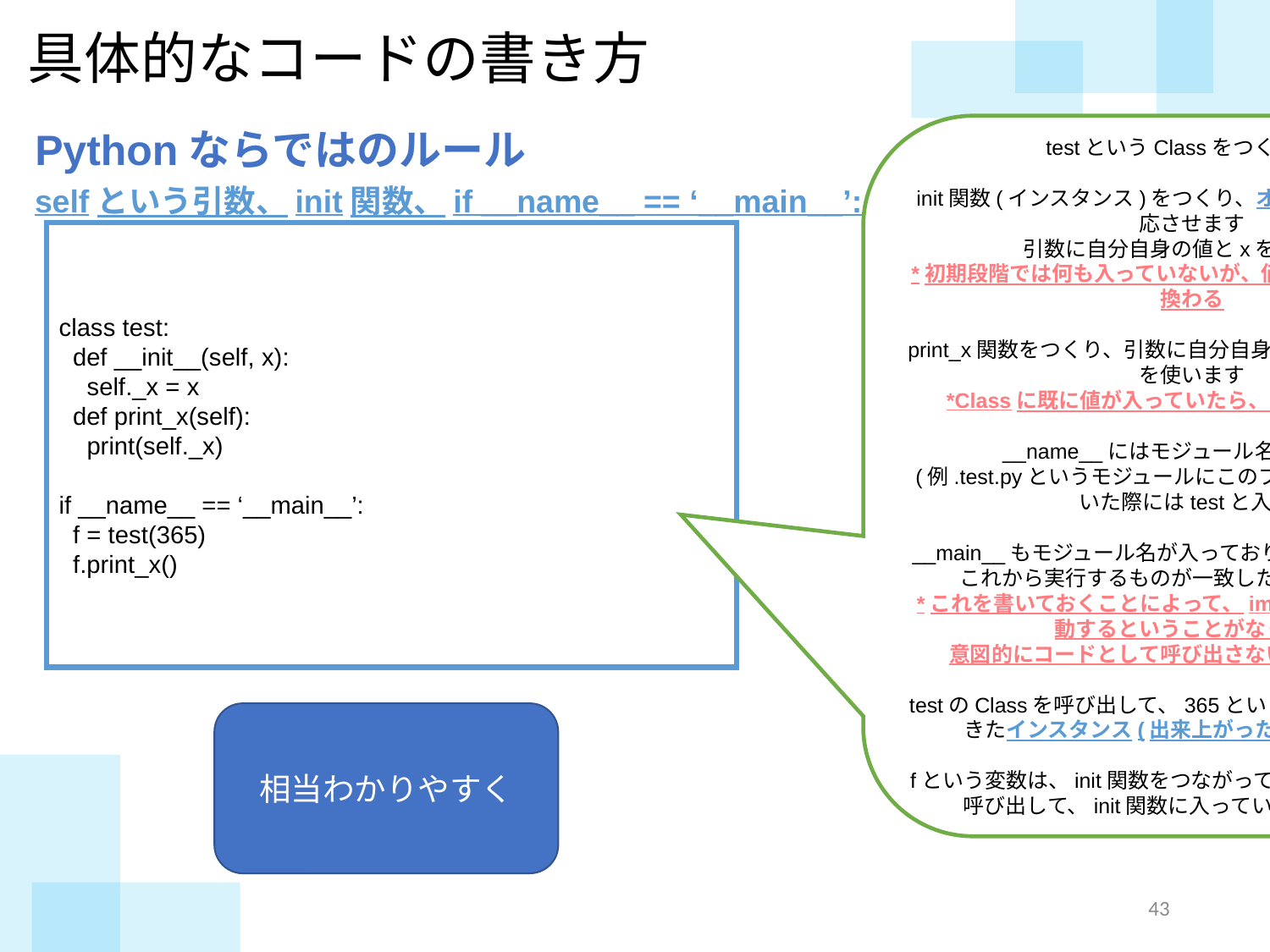

具体的なコードの書き方
Pythonならではのルール
testというClassをつくります

init関数(インスタンス)をつくり、オブジェクト指向に対応させます
引数に自分自身の値とxを使います
*初期段階では何も入っていないが、値が入った際には置き換わる

print_x関数をつくり、引数に自分自身の値(その中でも_x)を使います
*Classに既に値が入っていたら、その値をもらえる

__name__にはモジュール名が入ります
(例.test.pyというモジュールにこのプログラムが描かれていた際にはtestと入る)

__main__もモジュール名が入っており、呼び出したものとこれから実行するものが一致した場合に実行する
*これを書いておくことによって、importされた瞬間に起動するということがなくなる
意図的にコードとして呼び出さない限り実行しない

testのClassを呼び出して、365という値を渡して、戻ってきたインスタンス(出来上がったもの)を入れる

fという変数は、init関数をつながっており、print_x関数を呼び出して、init関数に入っている値を表示する
selfという引数、init関数、if __name__ == ‘__main__’:

class test:
  def __init__(self, x):
    self._x = x
  def print_x(self):
    print(self._x)

if __name__ == ‘__main__’:
  f = test(365)
  f.print_x()
相当わかりやすく
43